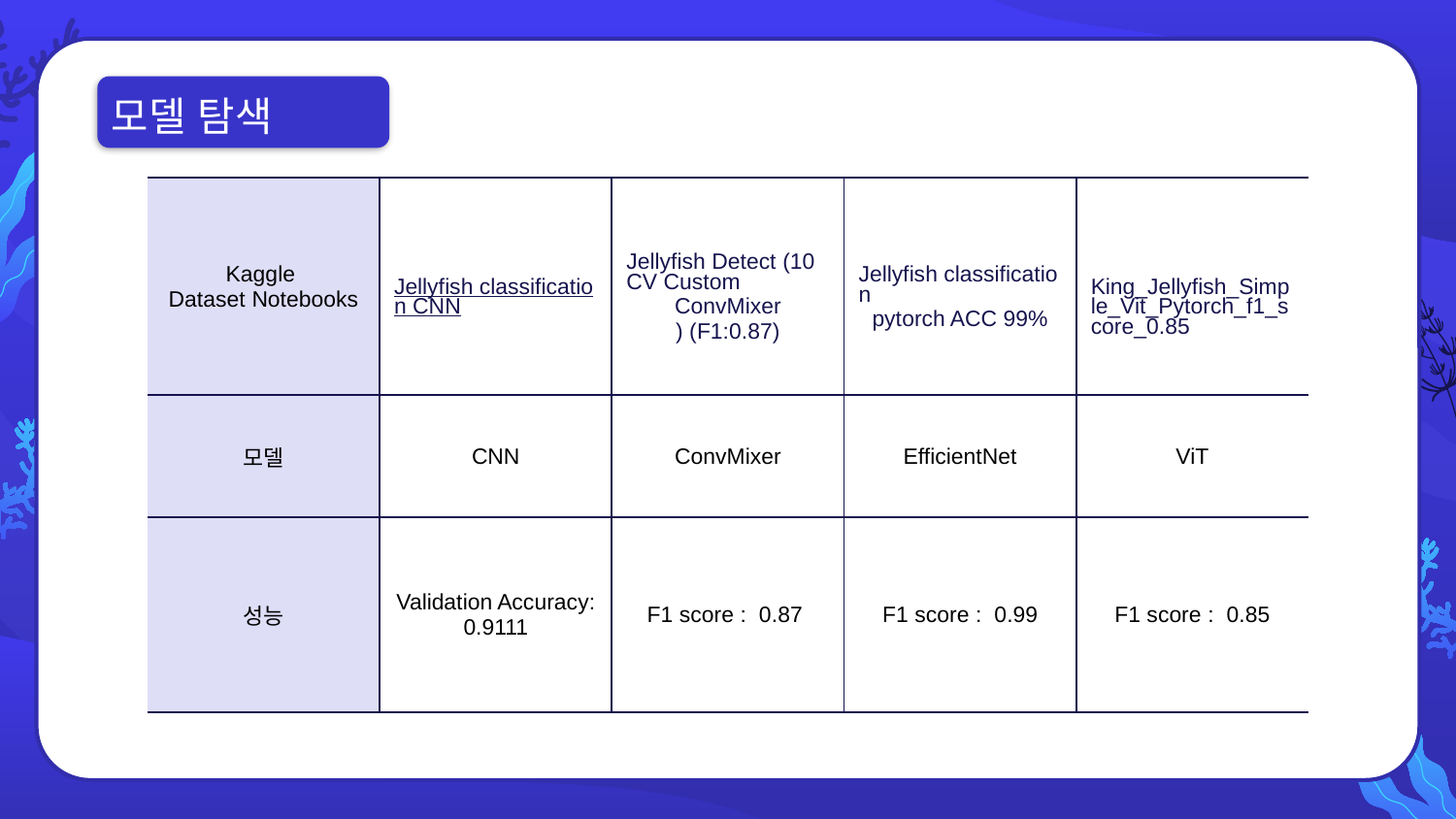

모델 탐색
| Kaggle Dataset Notebooks | Jellyfish classification CNN | Jellyfish Detect (10CV Custom ConvMixer) (F1:0.87) | Jellyfish classification pytorch ACC 99% | King\_Jellyfish\_Simple\_Vit\_Pytorch\_f1\_score\_0.85 |
| --- | --- | --- | --- | --- |
| 모델 | CNN | ConvMixer | EfficientNet | ViT |
| 성능 | Validation Accuracy: 0.9111 | F1 score : 0.87 | F1 score : 0.99 | F1 score : 0.85 |